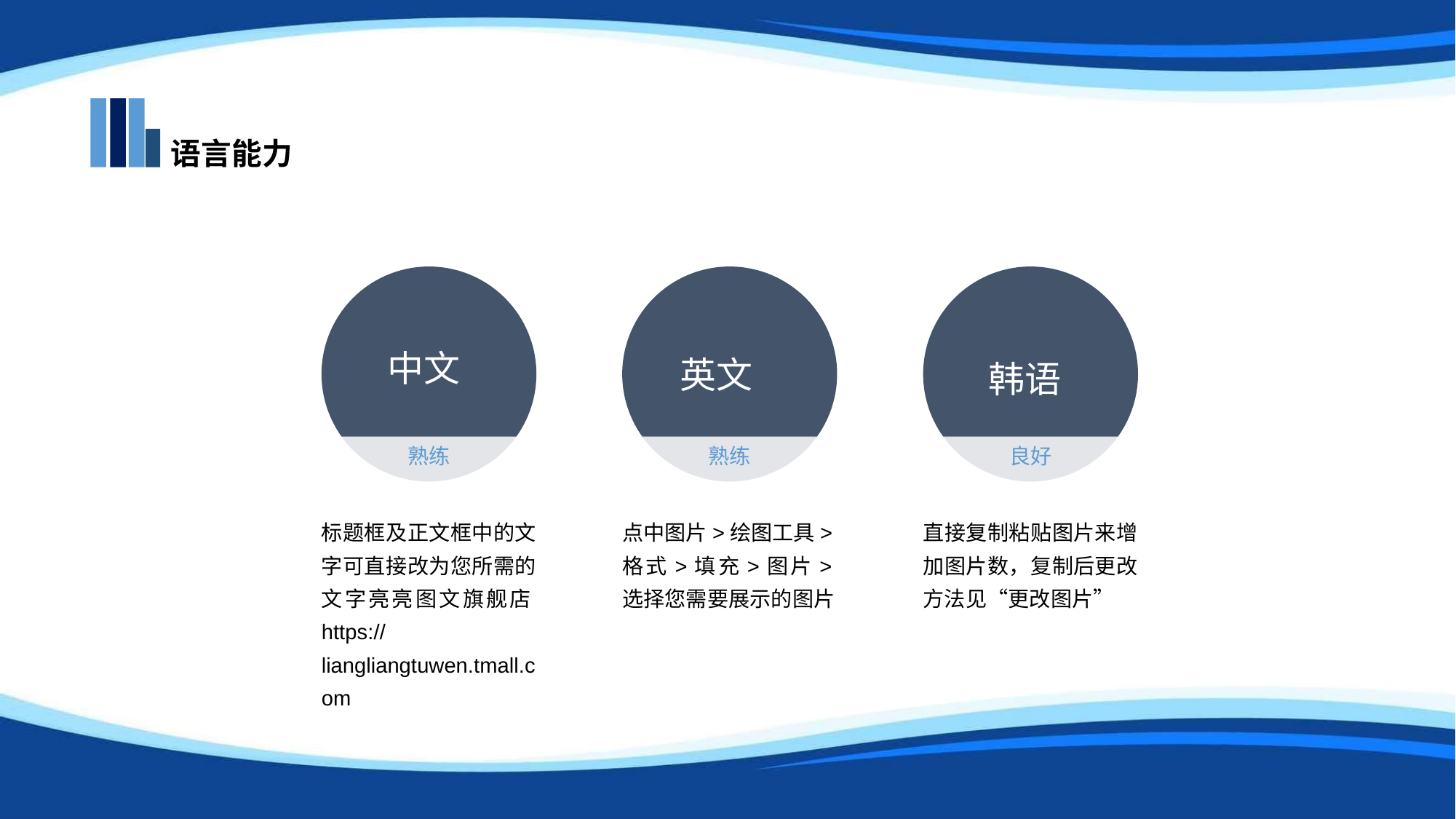

语言能力

中文
英文
韩语
熟练
熟练
良好
标题框及正文框中的文字可直接改为您所需的文字亮亮图文旗舰店https://liangliangtuwen.tmall.com
点中图片>绘图工具>格式>填充>图片>选择您需要展示的图片
直接复制粘贴图片来增加图片数，复制后更改方法见“更改图片”